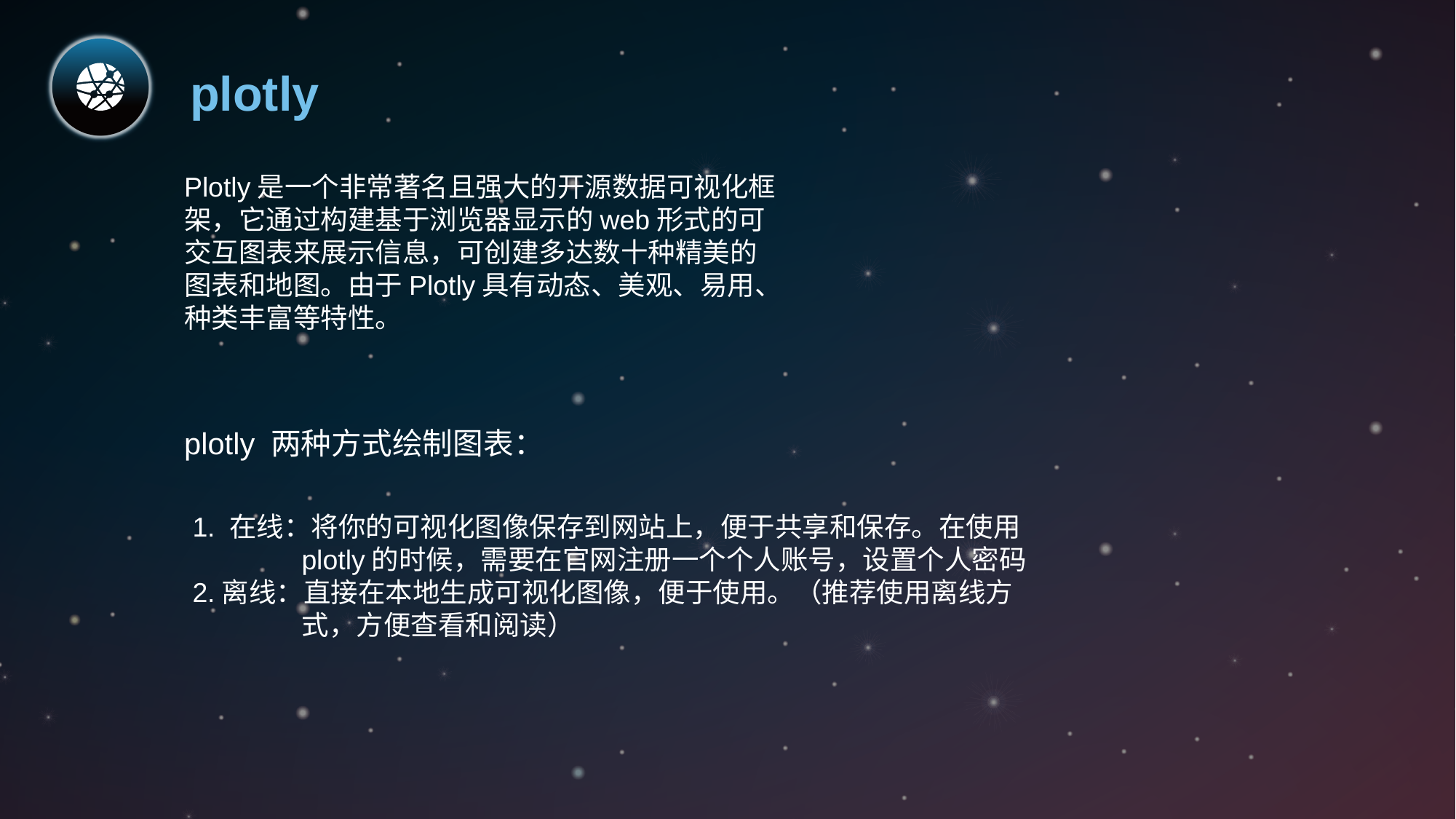

plotly
Plotly是一个非常著名且强大的开源数据可视化框架，它通过构建基于浏览器显示的web形式的可交互图表来展示信息，可创建多达数十种精美的图表和地图。由于Plotly具有动态、美观、易用、种类丰富等特性。
plotly 两种方式绘制图表：
1. 在线：将你的可视化图像保存到网站上，便于共享和保存。在使用          	plotly的时候，需要在官网注册一个个人账号，设置个人密码
2.离线：直接在本地生成可视化图像，便于使用。（推荐使用离线方	式，方便查看和阅读）